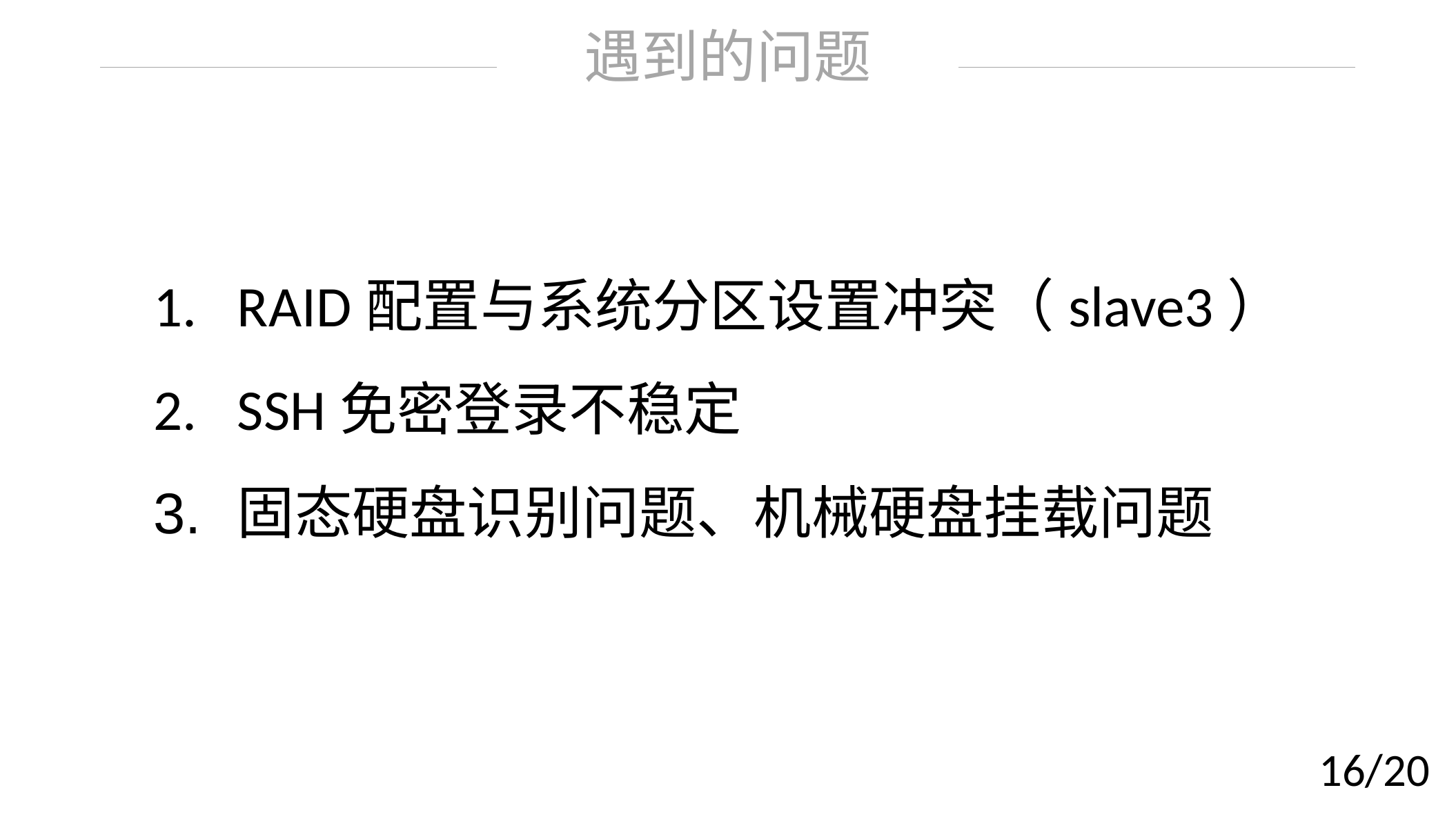

遇到的问题
RAID配置与系统分区设置冲突（slave3）
SSH免密登录不稳定
固态硬盘识别问题、机械硬盘挂载问题
16/20